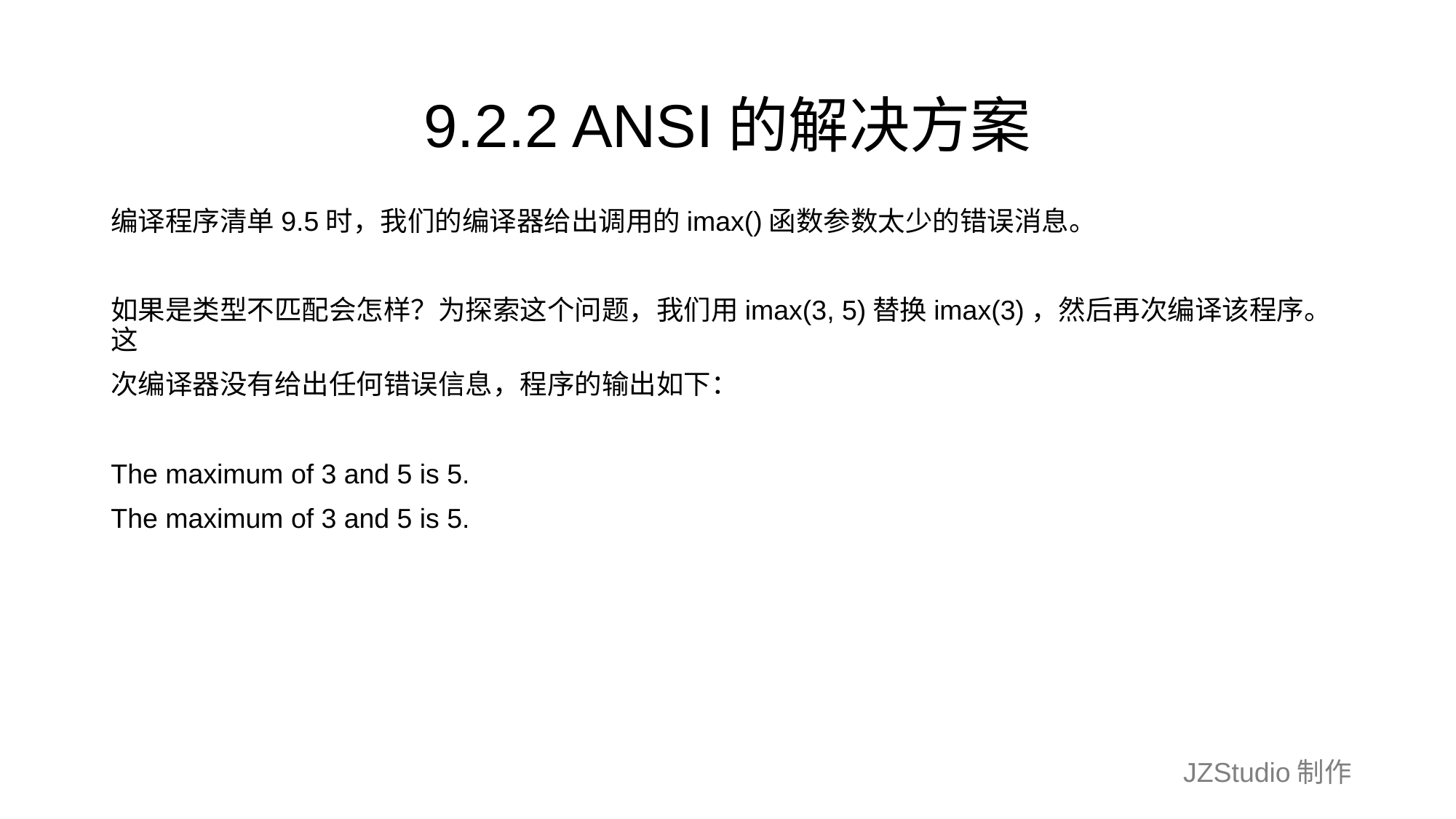

# 9.2.2 ANSI的解决方案
编译程序清单9.5时，我们的编译器给出调用的imax()函数参数太少的错误消息。

如果是类型不匹配会怎样？为探索这个问题，我们用imax(3, 5)替换imax(3)，然后再次编译该程序。这
次编译器没有给出任何错误信息，程序的输出如下：

The maximum of 3 and 5 is 5.
The maximum of 3 and 5 is 5.